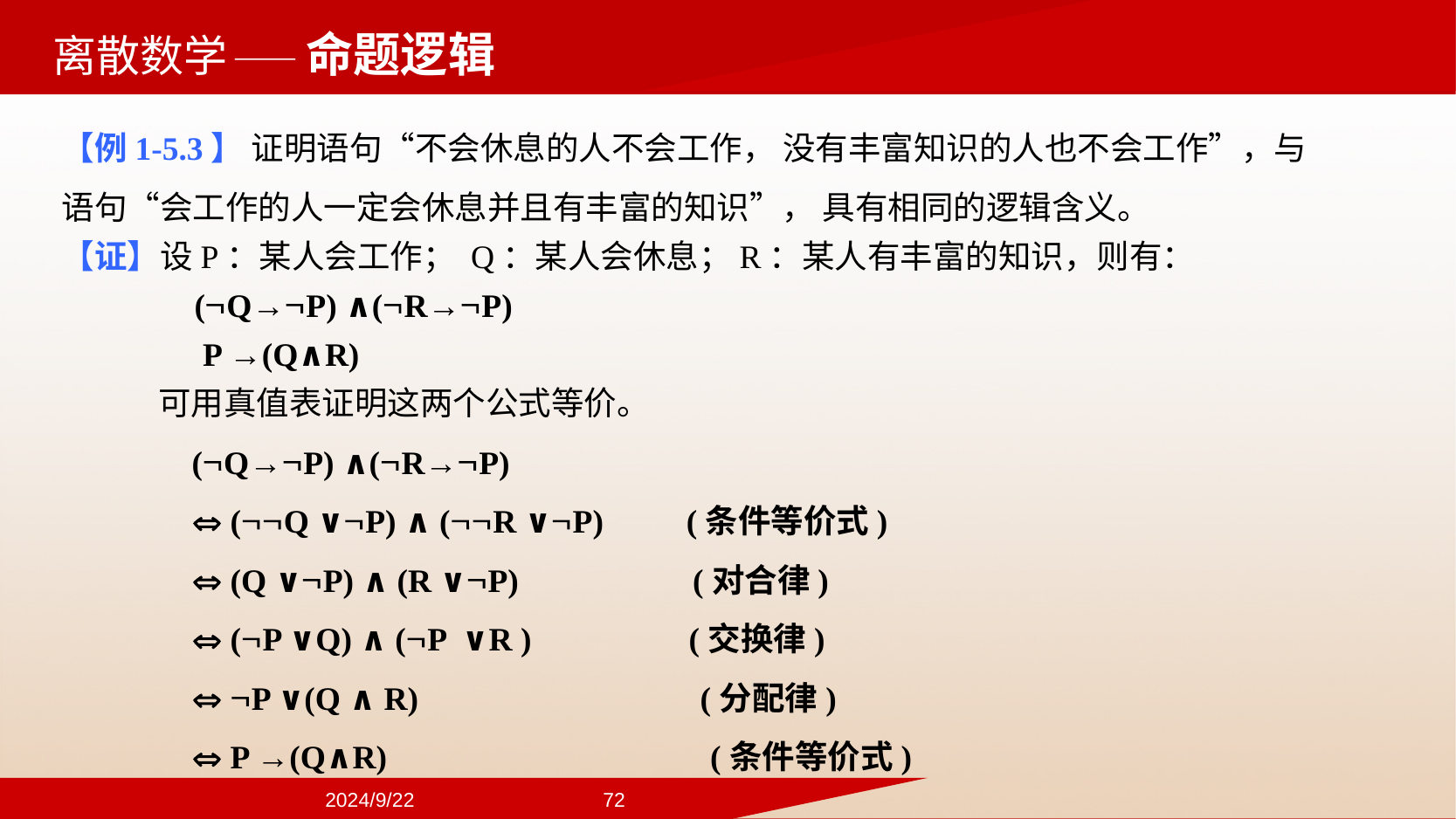

——命题逻辑
【例1-5.3】 证明语句“不会休息的人不会工作， 没有丰富知识的人也不会工作”，与语句“会工作的人一定会休息并且有丰富的知识”， 具有相同的逻辑含义。
【证】设P：某人会工作； Q：某人会休息；R：某人有丰富的知识，则有：
                (¬Q→¬P) ∧(¬R→¬P)
                 P →(Q∧R)
            可用真值表证明这两个公式等价。
        (¬Q→¬P) ∧(¬R→¬P)
        ⇔ (¬¬Q ∨¬P) ∧ (¬¬R ∨¬P)          (条件等价式)
        ⇔ (Q ∨¬P) ∧ (R ∨¬P)                     (对合律)
        ⇔ (¬P ∨Q) ∧ (¬P  ∨R )                   (交换律)
        ⇔ ¬P ∨(Q ∧ R)                                  (分配律)
        ⇔ P →(Q∧R)                                       (条件等价式)
2024/9/22
72